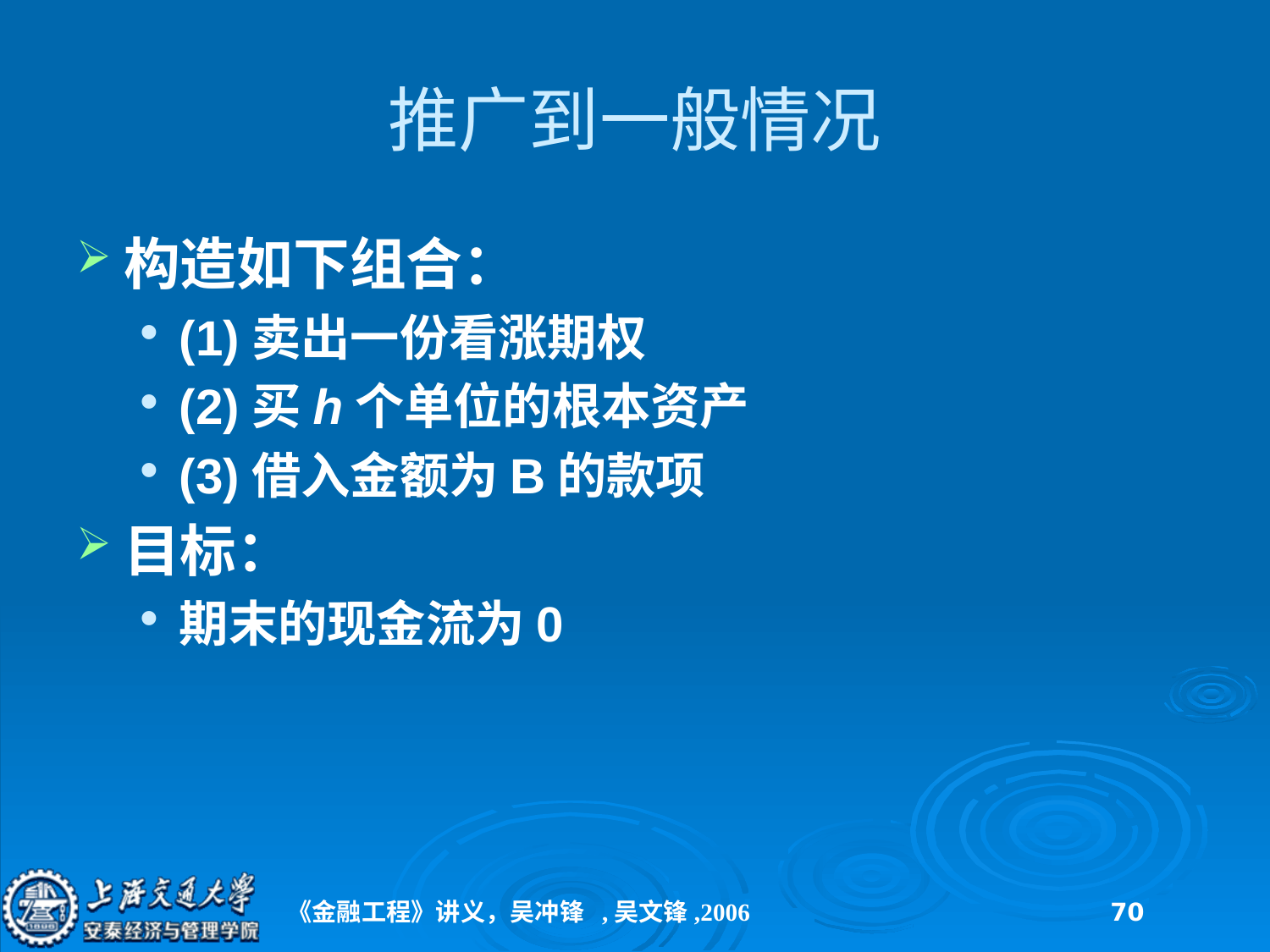

# 推广到一般情况
构造如下组合：
(1)卖出一份看涨期权
(2)买h个单位的根本资产
(3)借入金额为B的款项
目标：
期末的现金流为0